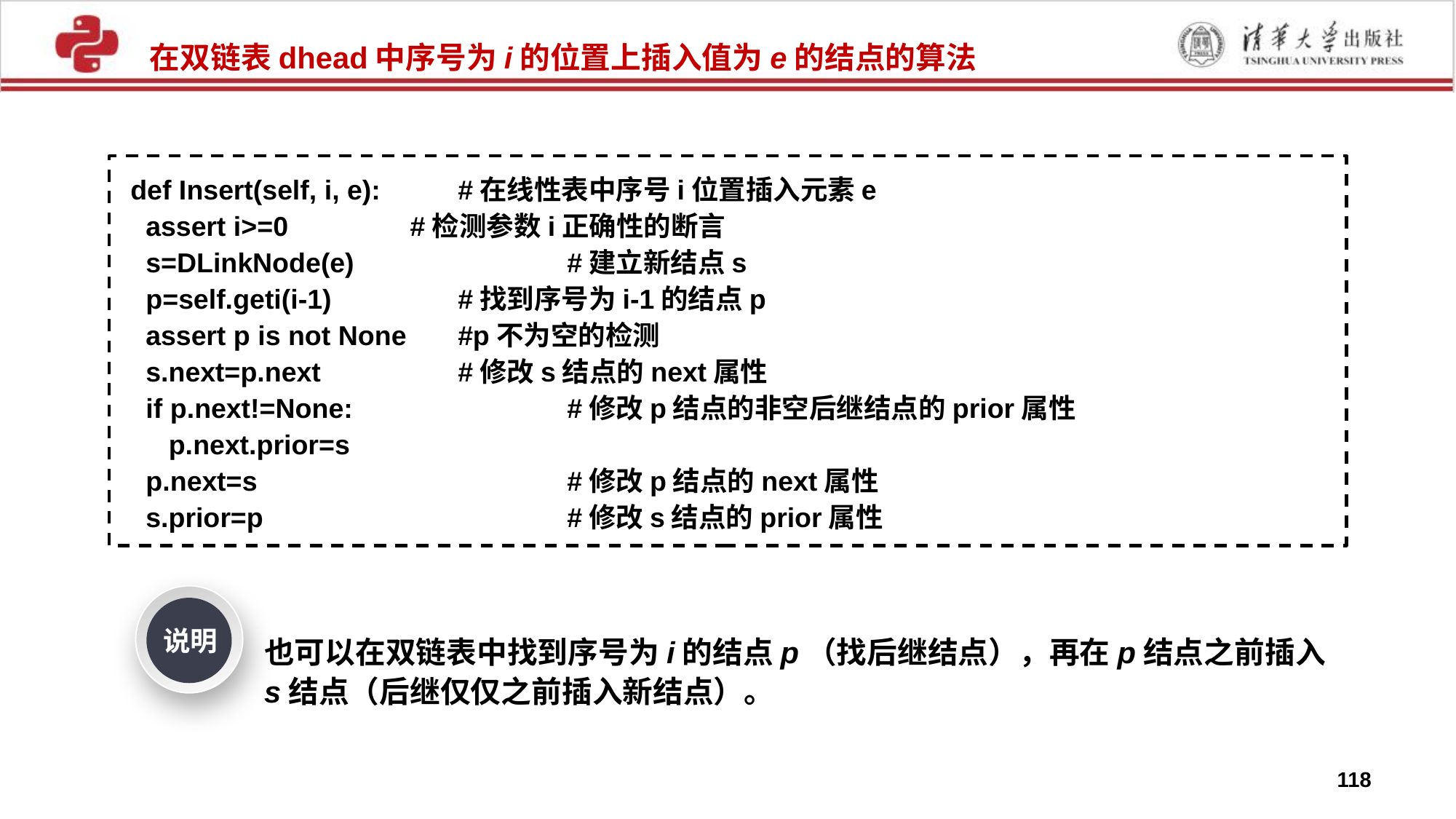

在双链表dhead中序号为i的位置上插入值为e的结点的算法
def Insert(self, i, e):	#在线性表中序号i位置插入元素e
  assert i>=0                #检测参数i正确性的断言
  s=DLinkNode(e)		#建立新结点s
  p=self.geti(i-1)		#找到序号为i-1的结点p
  assert p is not None      	#p不为空的检测
  s.next=p.next		#修改s结点的next属性
  if p.next!=None:		#修改p结点的非空后继结点的prior属性
     p.next.prior=s
  p.next=s			#修改p结点的next属性
  s.prior=p			#修改s结点的prior属性

说明
也可以在双链表中找到序号为i的结点p（找后继结点），再在p结点之前插入s结点（后继仅仅之前插入新结点）。
118